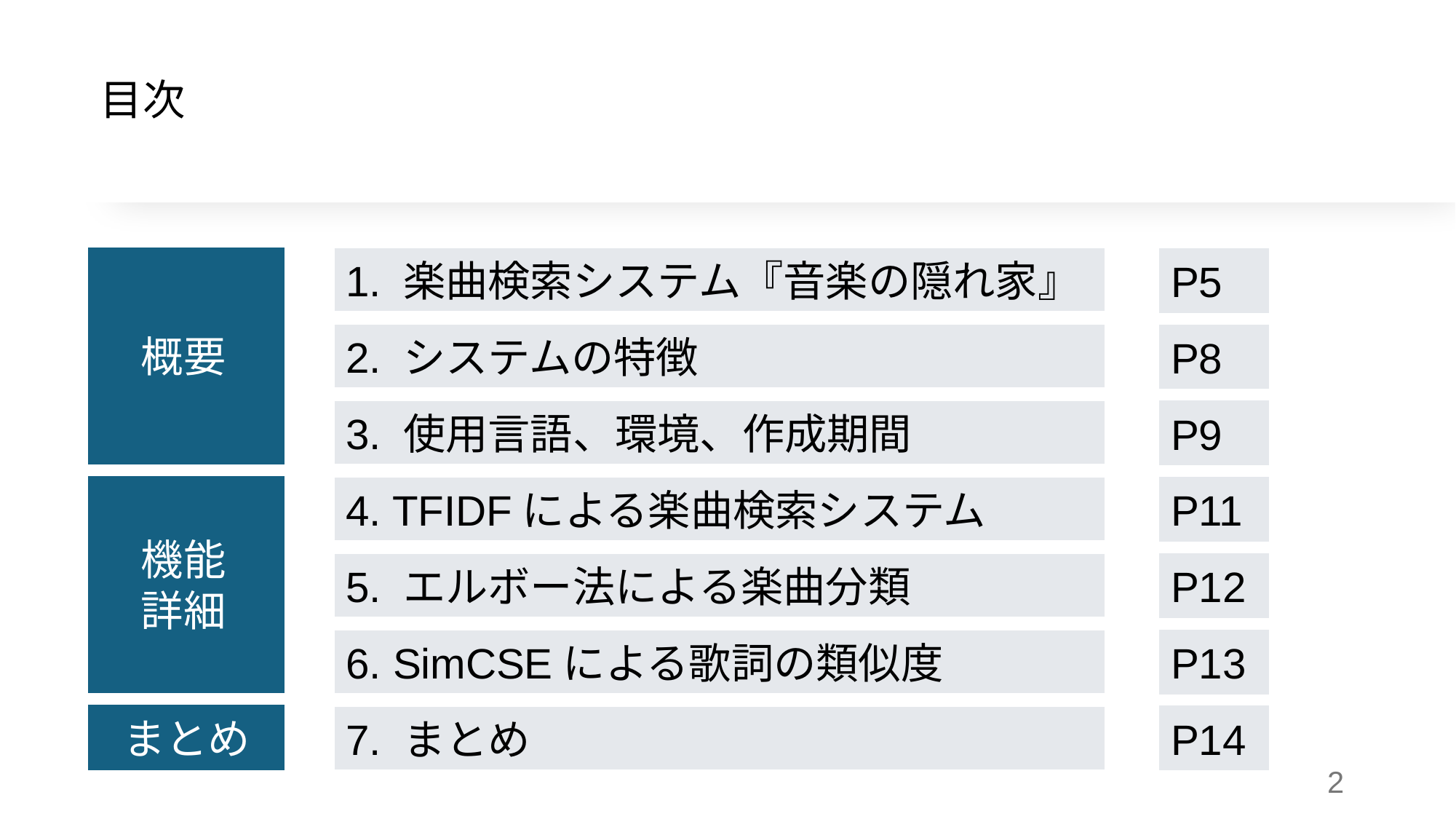

# 目次

1. 楽曲検索システム『音楽の隠れ家』
P5
概要
2. システムの特徴
P8
3. 使用言語、環境、作成期間
P9

4. TFIDFによる楽曲検索システム
P11
機能詳細
P12
5. エルボー法による楽曲分類
P13
6. SimCSEによる歌詞の類似度
まとめ
P14
7. まとめ
2